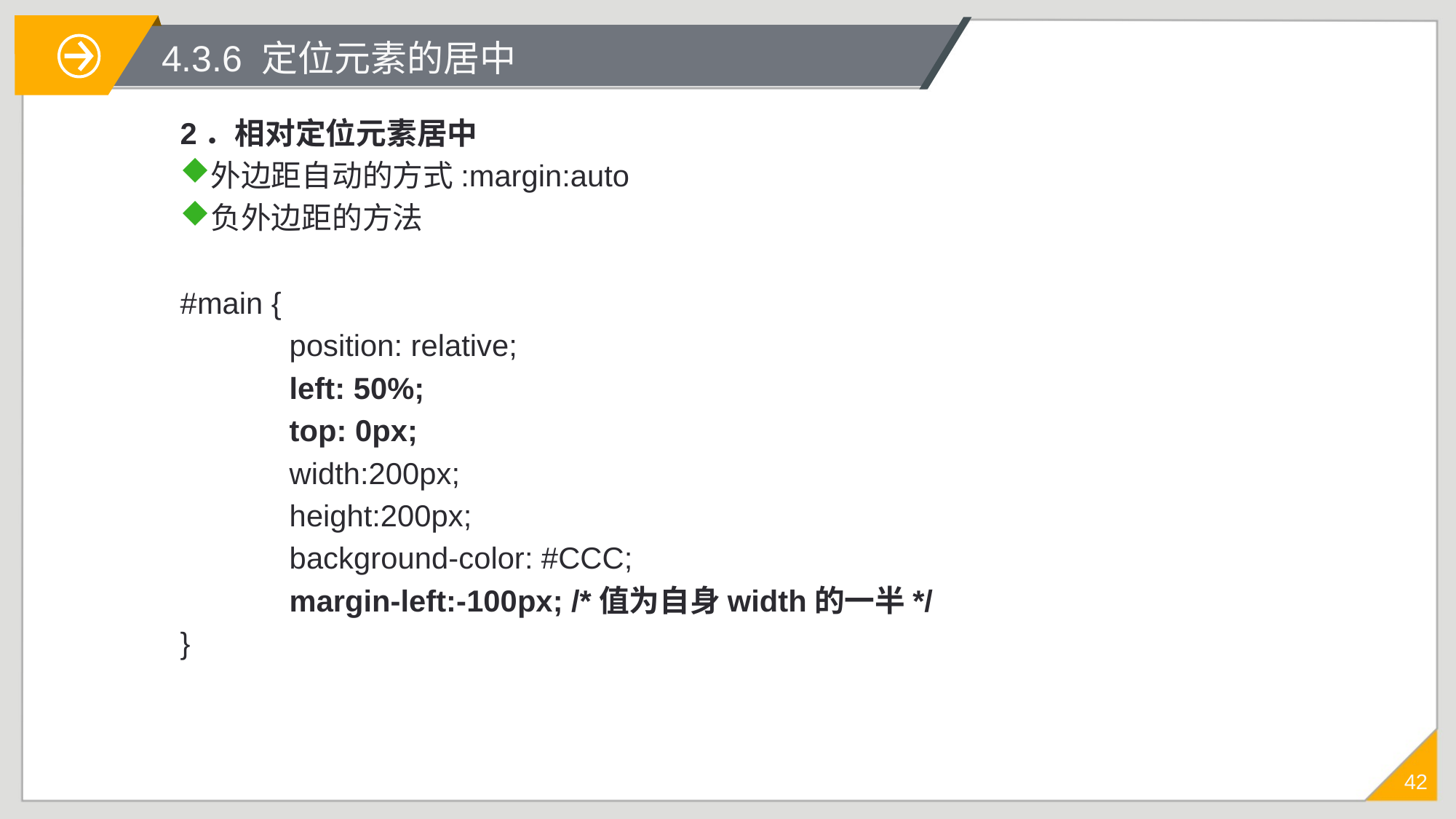

# 4.3.6 定位元素的居中
2．相对定位元素居中
外边距自动的方式:margin:auto
负外边距的方法

#main {
	position: relative;
	left: 50%;
	top: 0px;
	width:200px;
	height:200px;
	background-color: #CCC;
	margin-left:-100px; /*值为自身width的一半*/
}